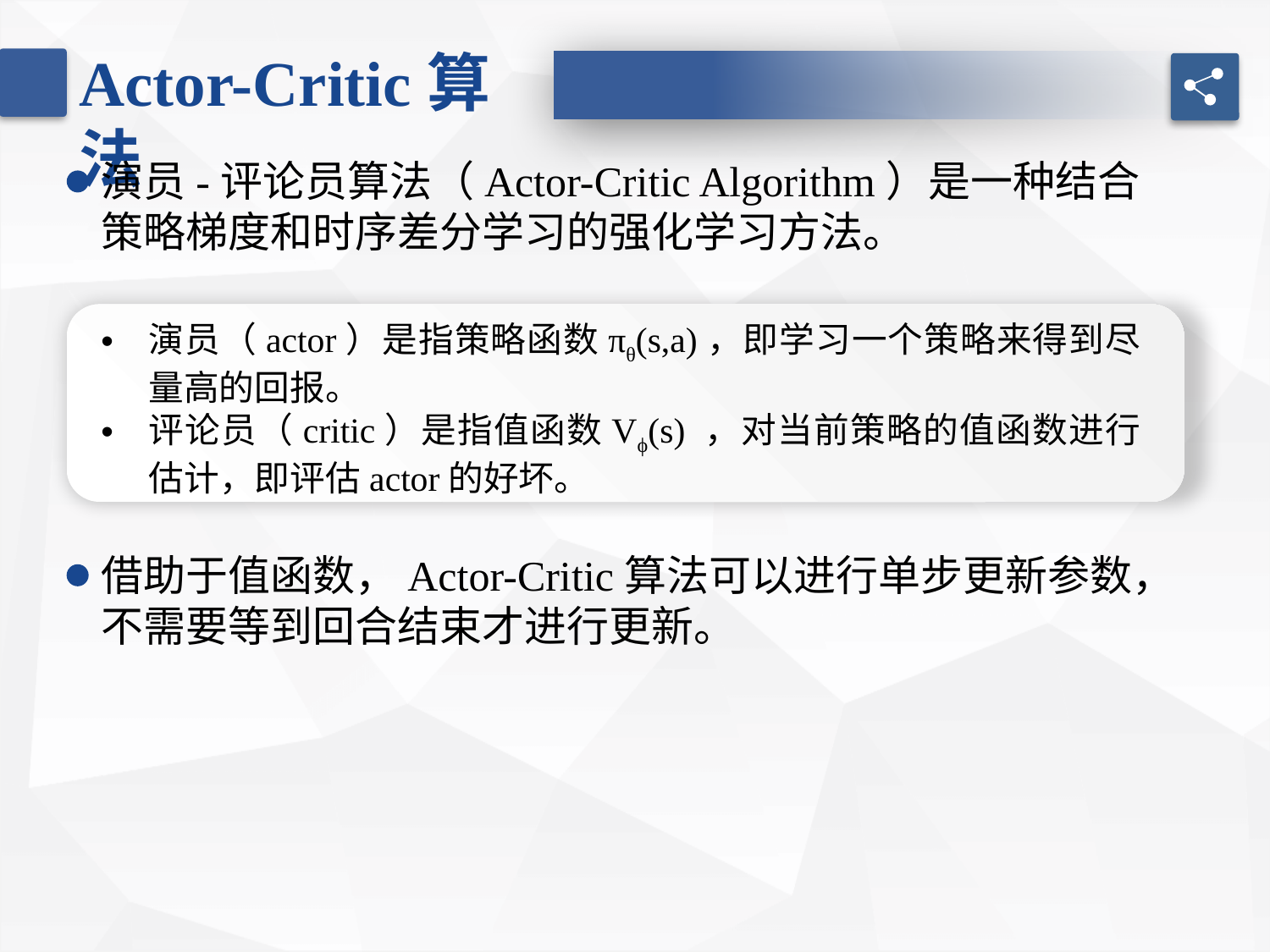

Actor-Critic算法

演员-评论员算法（Actor-Critic Algorithm）是一种结合策略梯度和时序差分学习的强化学习方法。

演员（actor）是指策略函数πθ(s,a)，即学习一个策略来得到尽量高的回报。
评论员（critic）是指值函数Vϕ(s) ，对当前策略的值函数进行估计，即评估actor的好坏。
借助于值函数，Actor-Critic算法可以进行单步更新参数，不需要等到回合结束才进行更新。